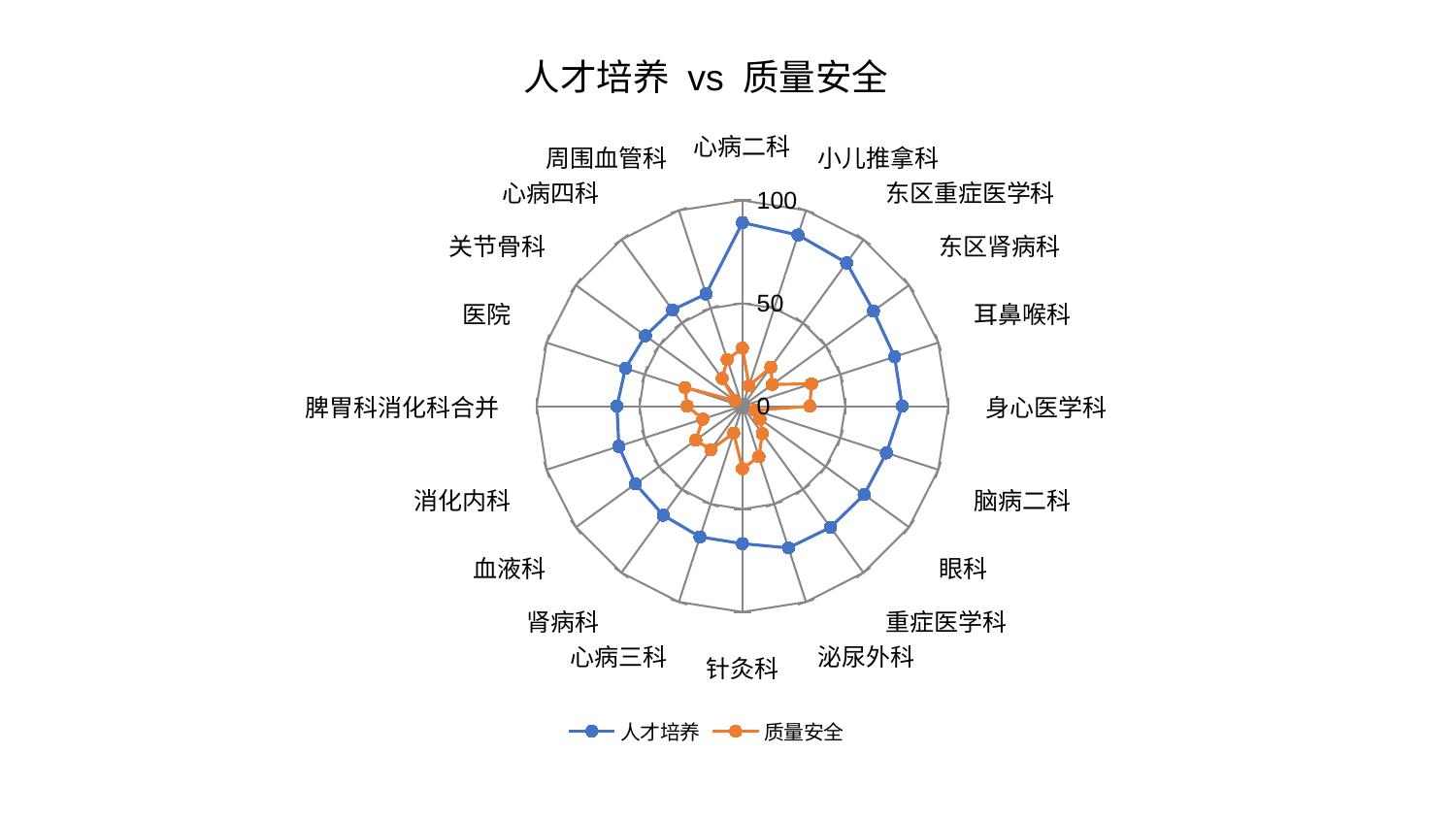

### Chart: 人才培养 vs 质量安全

| Category | 人才培养 | 质量安全 |
|---|---|---|
| 心病二科 | 89.18630006955463 | 28.24858382206984 |
| 小儿推拿科 | 87.46007616817246 | 10.417532771340007 |
| 东区重症医学科 | 86.08111473488243 | 23.423916685237273 |
| 东区肾病科 | 78.68639029636222 | 17.936997293846588 |
| 耳鼻喉科 | 77.73473427139264 | 35.28143955553917 |
| 身心医学科 | 77.61163287998554 | 32.73598697858917 |
| 脑病二科 | 73.53795919546907 | 6.5168978850062995 |
| 眼科 | 73.08653382311967 | 10.566331542304203 |
| 重症医学科 | 72.76128384121505 | 16.454228875493364 |
| 泌尿外科 | 72.40351469628729 | 25.8629891468417 |
| 针灸科 | 66.80534667502316 | 30.388383248553605 |
| 心病三科 | 66.79668480856105 | 13.734933724685337 |
| 肾病科 | 65.48310846958479 | 26.17331274156613 |
| 血液科 | 64.23027991950991 | 28.035710529434887 |
| 消化内科 | 63.12067480395489 | 20.201768541190813 |
| 脾胃科消化科合并 | 60.968614282109534 | 26.882185115318304 |
| 医院 | 59.74948451304334 | 29.358792742282596 |
| 关节骨科 | 58.28412141434952 | 4.6740003047062375 |
| 心病四科 | 57.81322564607893 | 16.715623480000158 |
| 周围血管科 | 57.32982509631032 | 23.821946369745593 |
85